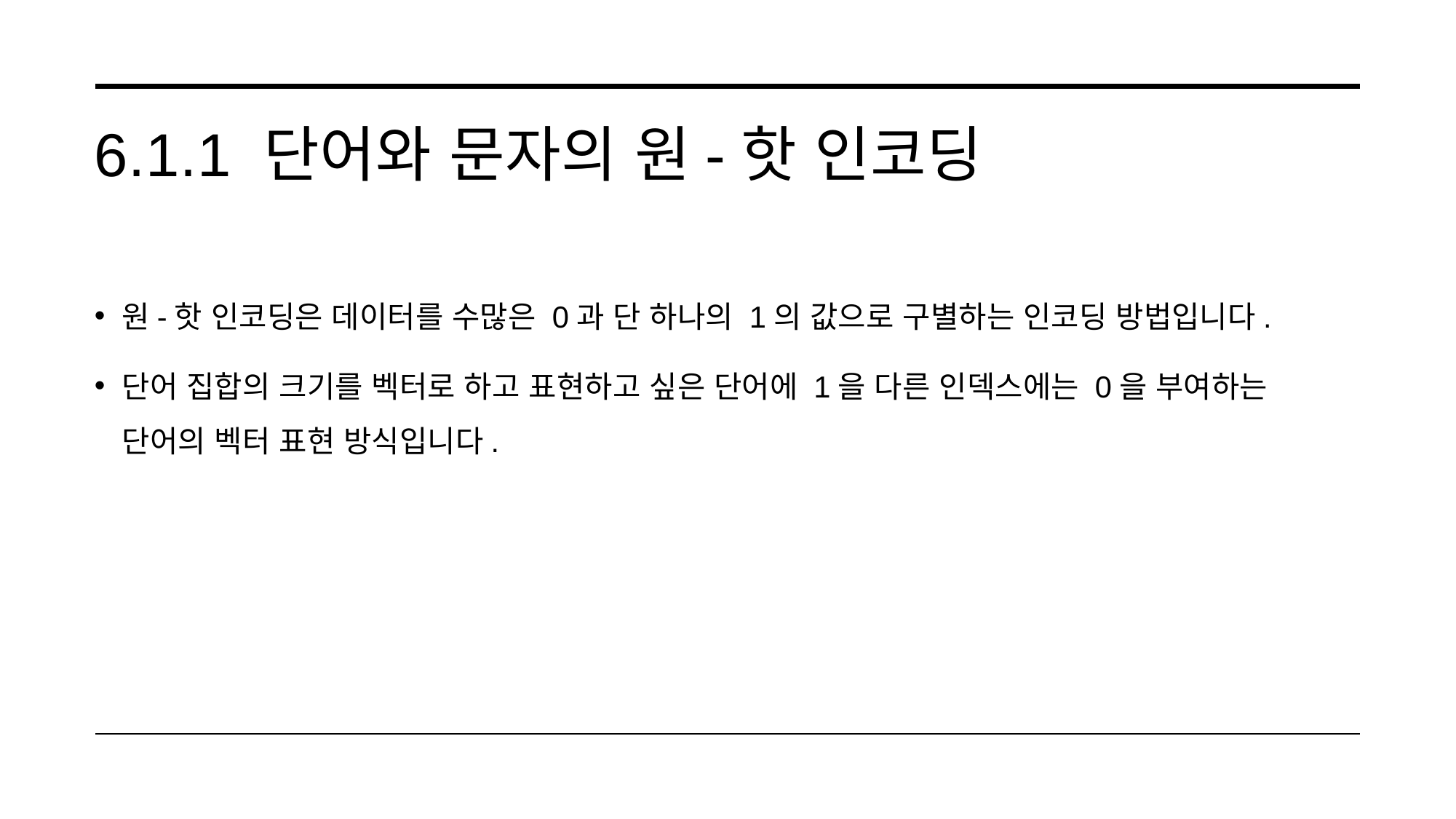

# 6.1.1 단어와 문자의 원-핫 인코딩
원-핫 인코딩은 데이터를 수많은 0과 단 하나의 1의 값으로 구별하는 인코딩 방법입니다.
단어 집합의 크기를 벡터로 하고 표현하고 싶은 단어에 1을 다른 인덱스에는 0을 부여하는 단어의 벡터 표현 방식입니다.